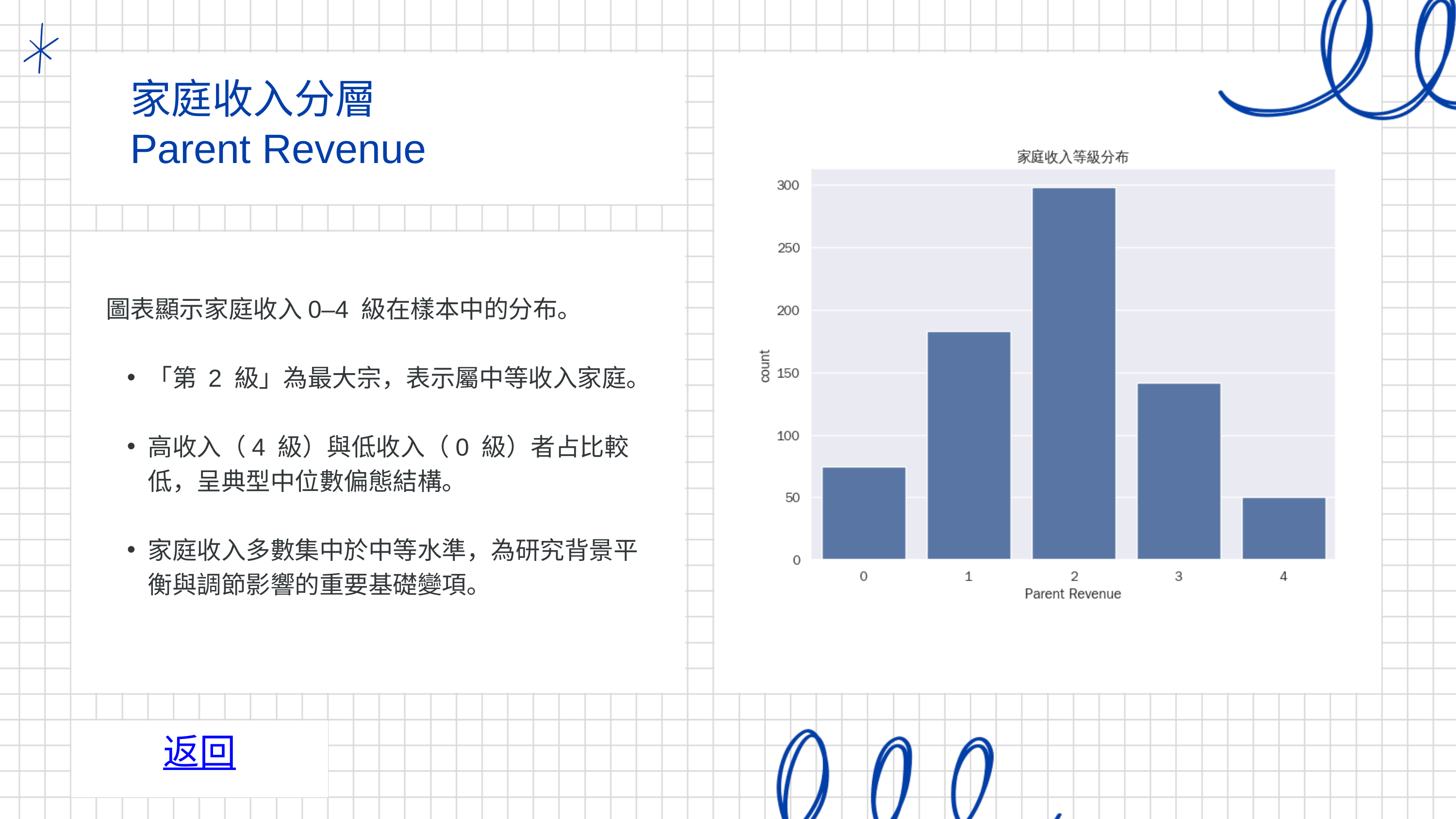

家庭收入分層
Parent Revenue

圖表顯示家庭收入0–4 級在樣本中的分布。

「第 2 級」為最大宗，表示屬中等收入家庭。

高收入（4 級）與低收入（0 級）者占比較低，呈典型中位數偏態結構。

家庭收入多數集中於中等水準，為研究背景平衡與調節影響的重要基礎變項。

返回